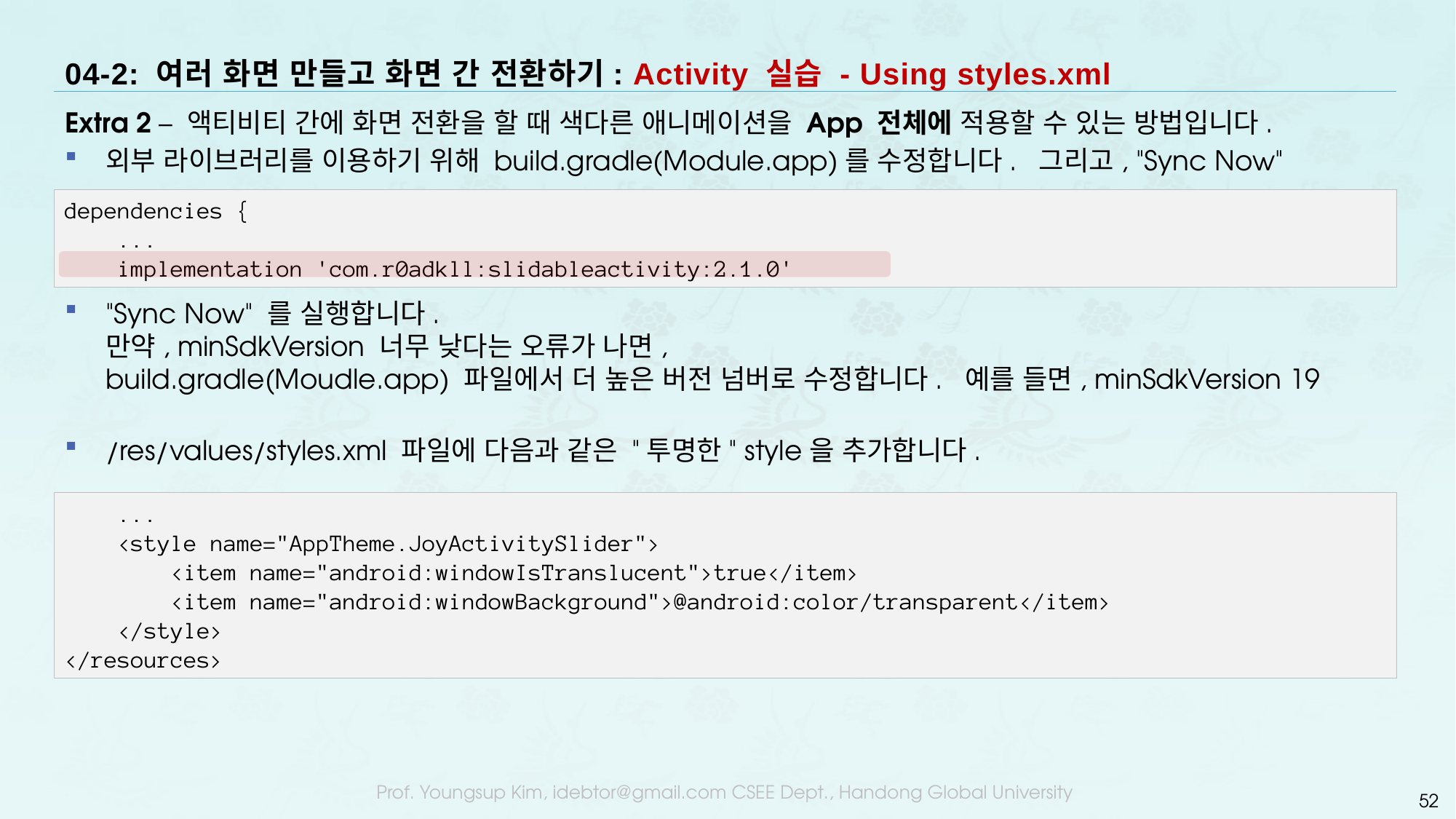

# 04-2: 여러 화면 만들고 화면 간 전환하기: Activity 실습 - Using styles.xml
Extra 2 – 액티비티 간에 화면 전환을 할 때 색다른 애니메이션을 App 전체에 적용할 수 있는 방법입니다.
외부 라이브러리를 이용하기 위해 build.gradle(Module.app)를 수정합니다.  그리고, "Sync Now"

"Sync Now" 를 실행합니다.
만약, minSdkVersion 너무 낮다는 오류가 나면,
build.gradle(Moudle.app) 파일에서 더 높은 버전 넘버로 수정합니다.  예를 들면, minSdkVersion 19
/res/values/styles.xml 파일에 다음과 같은 "투명한" style을 추가합니다.

dependencies {
    ...
    implementation 'com.r0adkll:slidableactivity:2.1.0'

    ...
    <style name="AppTheme.JoyActivitySlider">
        <item name="android:windowIsTranslucent">true</item>
        <item name="android:windowBackground">@android:color/transparent</item>
    </style>
</resources>
52